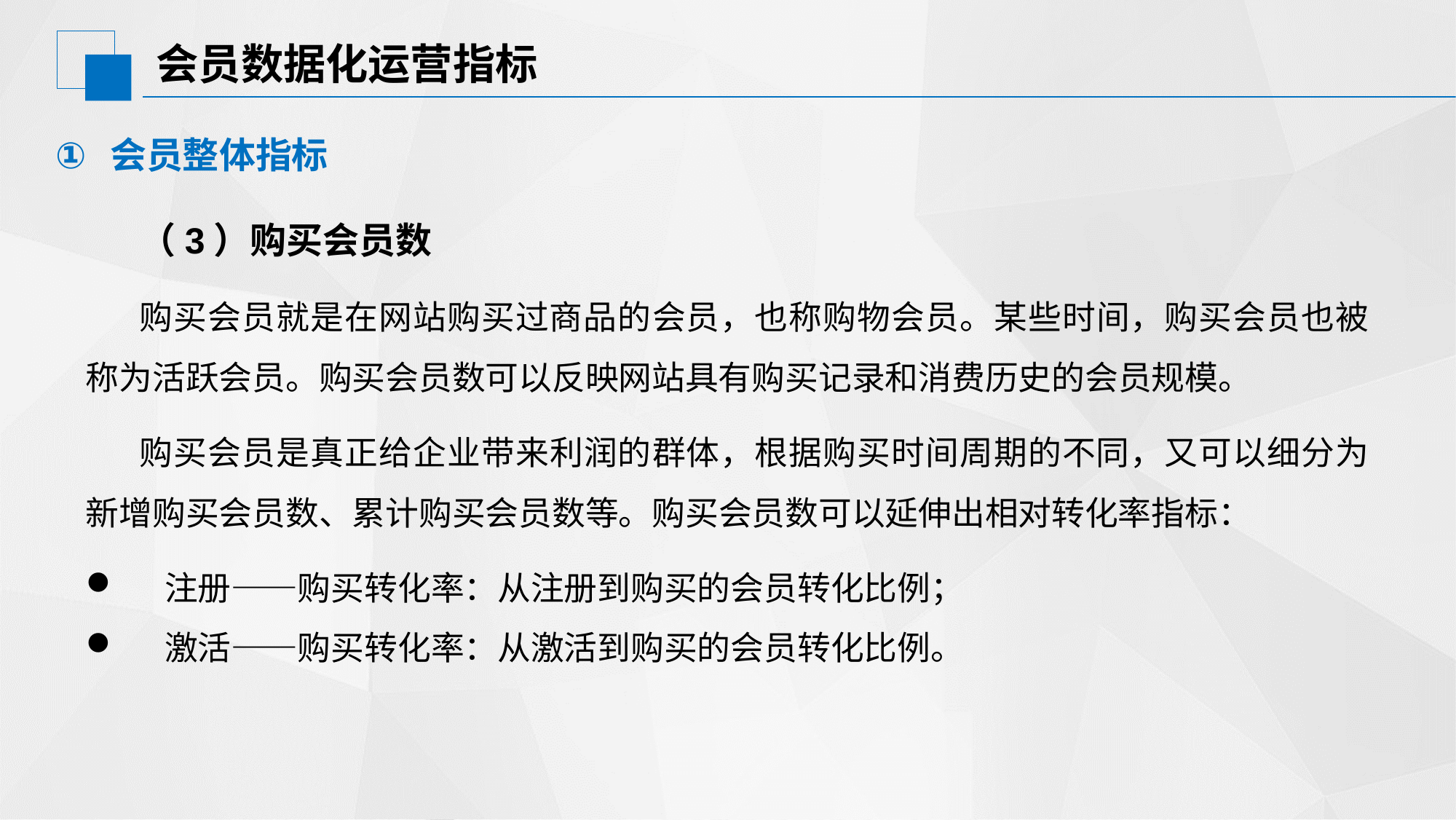

# 会员数据化运营指标
会员整体指标
（3）购买会员数
购买会员就是在网站购买过商品的会员，也称购物会员。某些时间，购买会员也被称为活跃会员。购买会员数可以反映网站具有购买记录和消费历史的会员规模。
购买会员是真正给企业带来利润的群体，根据购买时间周期的不同，又可以细分为新增购买会员数、累计购买会员数等。购买会员数可以延伸出相对转化率指标：
    注册——购买转化率：从注册到购买的会员转化比例；
    激活——购买转化率：从激活到购买的会员转化比例。